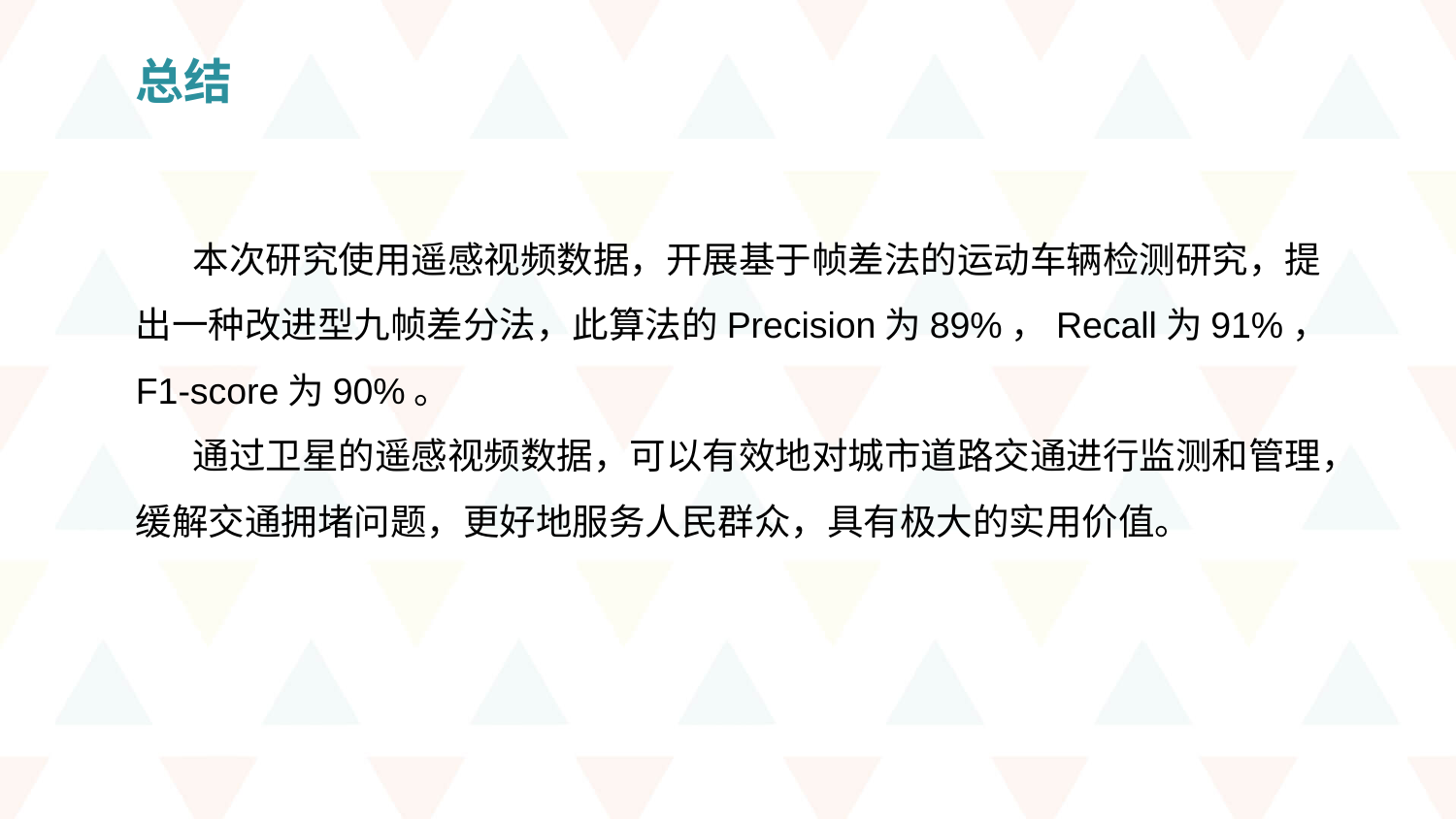

总结
本次研究使用遥感视频数据，开展基于帧差法的运动车辆检测研究，提出一种改进型九帧差分法，此算法的Precision为89%，Recall为91%，F1-score为90%。
通过卫星的遥感视频数据，可以有效地对城市道路交通进行监测和管理，缓解交通拥堵问题，更好地服务人民群众，具有极大的实用价值。